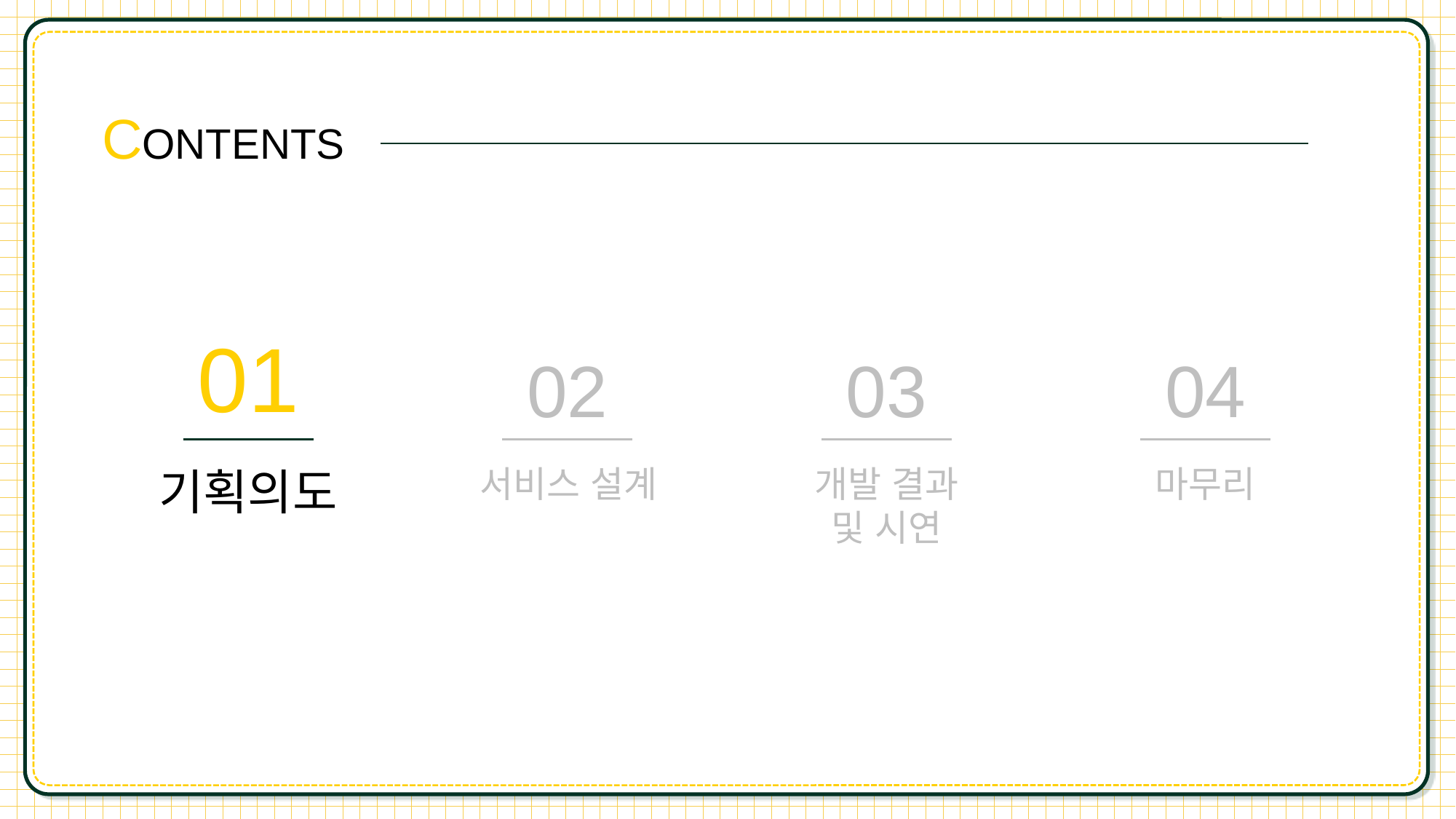

CONTENTS
01
02
03
04
기획의도
서비스 설계
개발 결과
및 시연
마무리